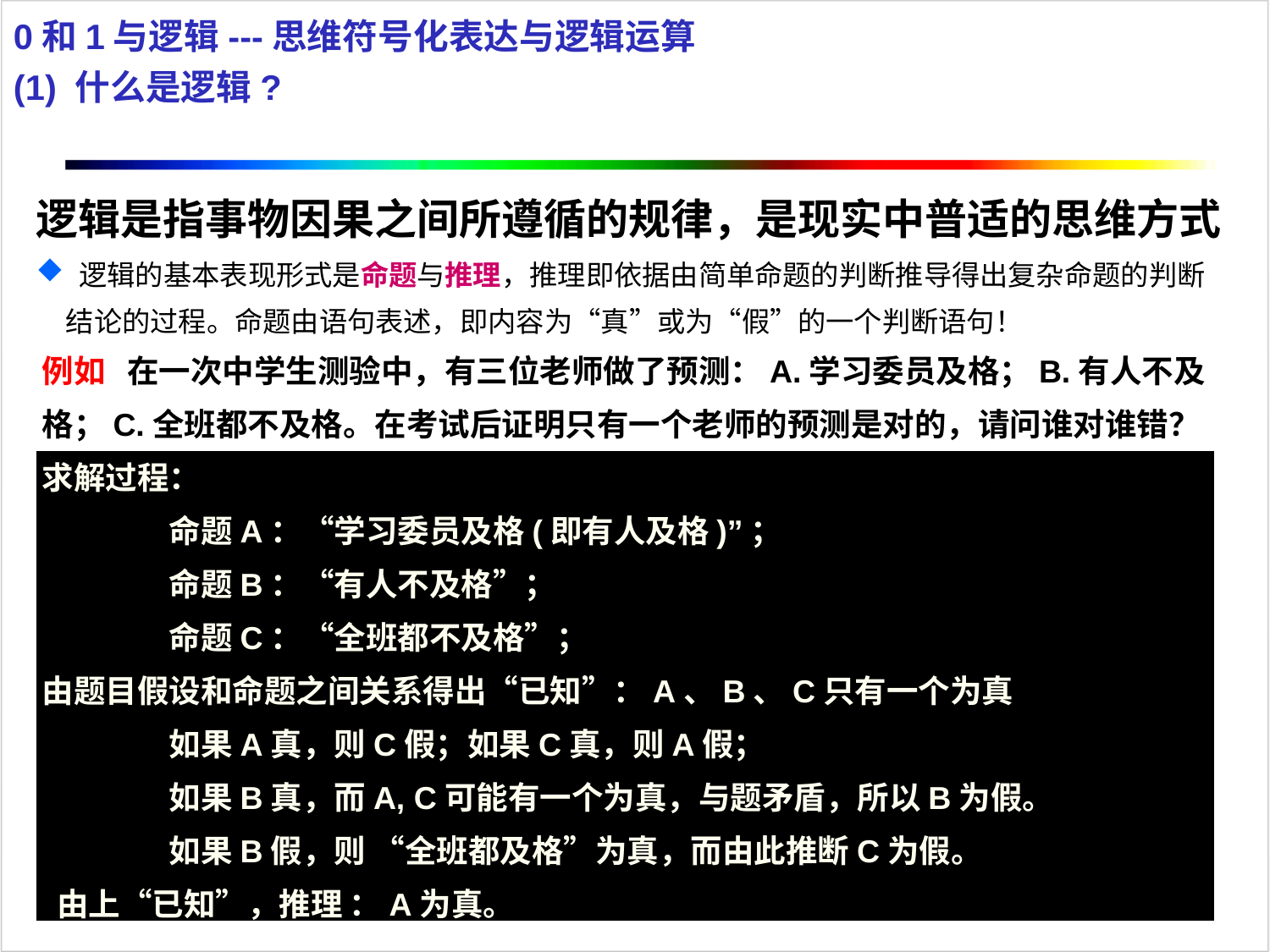

0和1与逻辑---思维符号化表达与逻辑运算
(1) 什么是逻辑?
逻辑是指事物因果之间所遵循的规律，是现实中普适的思维方式
 逻辑的基本表现形式是命题与推理，推理即依据由简单命题的判断推导得出复杂命题的判断结论的过程。命题由语句表述，即内容为“真”或为“假”的一个判断语句！
例如   在一次中学生测验中，有三位老师做了预测：A.学习委员及格；B.有人不及格；C.全班都不及格。在考试后证明只有一个老师的预测是对的，请问谁对谁错？
求解过程：
	命题A：“学习委员及格(即有人及格)”；
    	命题B：“有人不及格”；
    	命题C：“全班都不及格”；
由题目假设和命题之间关系得出“已知”：A、B、C只有一个为真
	如果A真，则C假；如果C真，则A假；
    	如果B真，而A, C可能有一个为真，与题矛盾，所以B为假。
    	如果B假，则 “全班都及格”为真，而由此推断C为假。
 由上“已知”，推理 ：A为真。